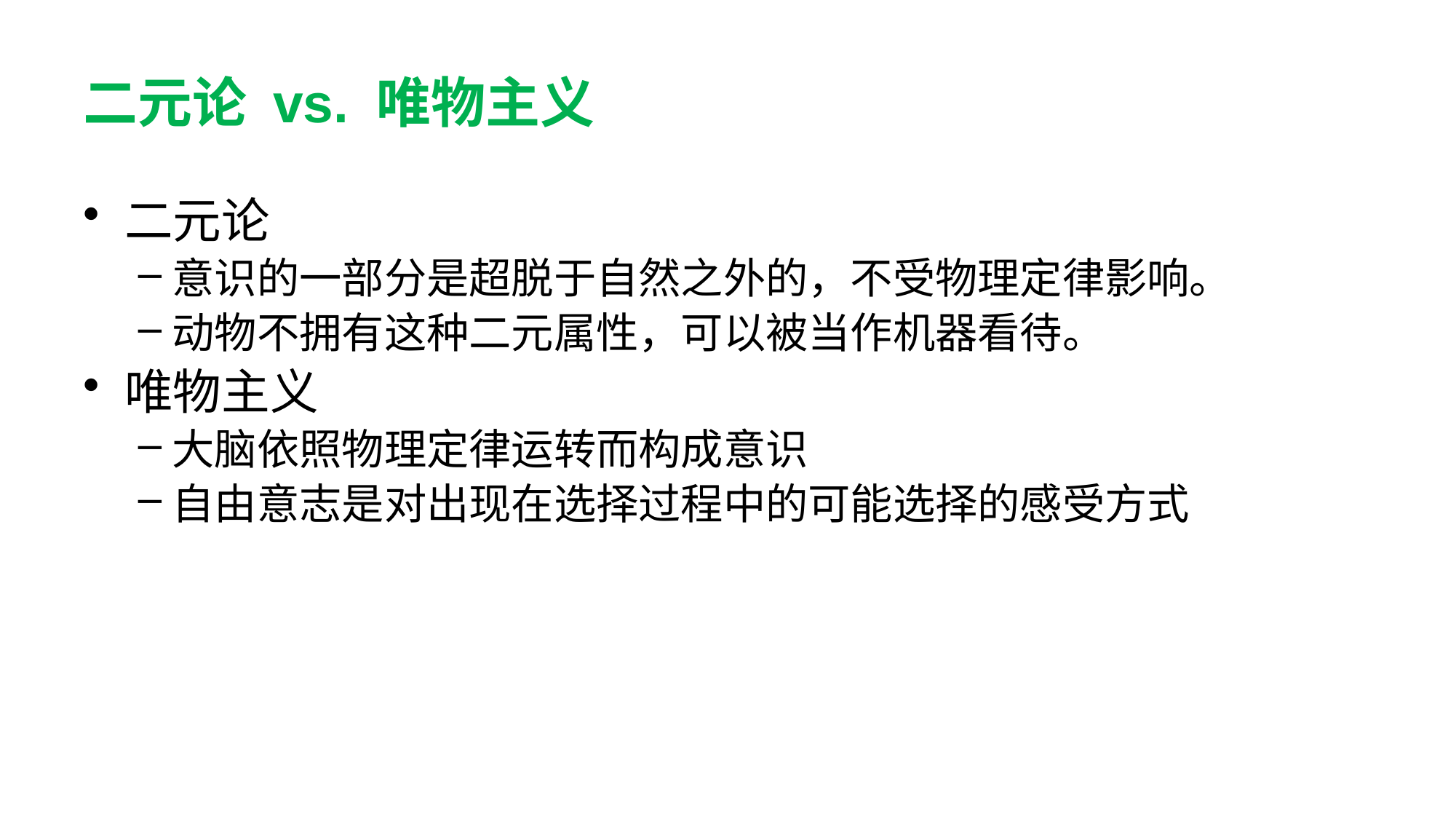

# 二元论 vs. 唯物主义
二元论
意识的一部分是超脱于自然之外的，不受物理定律影响。
动物不拥有这种二元属性，可以被当作机器看待。
唯物主义
大脑依照物理定律运转而构成意识
自由意志是对出现在选择过程中的可能选择的感受方式